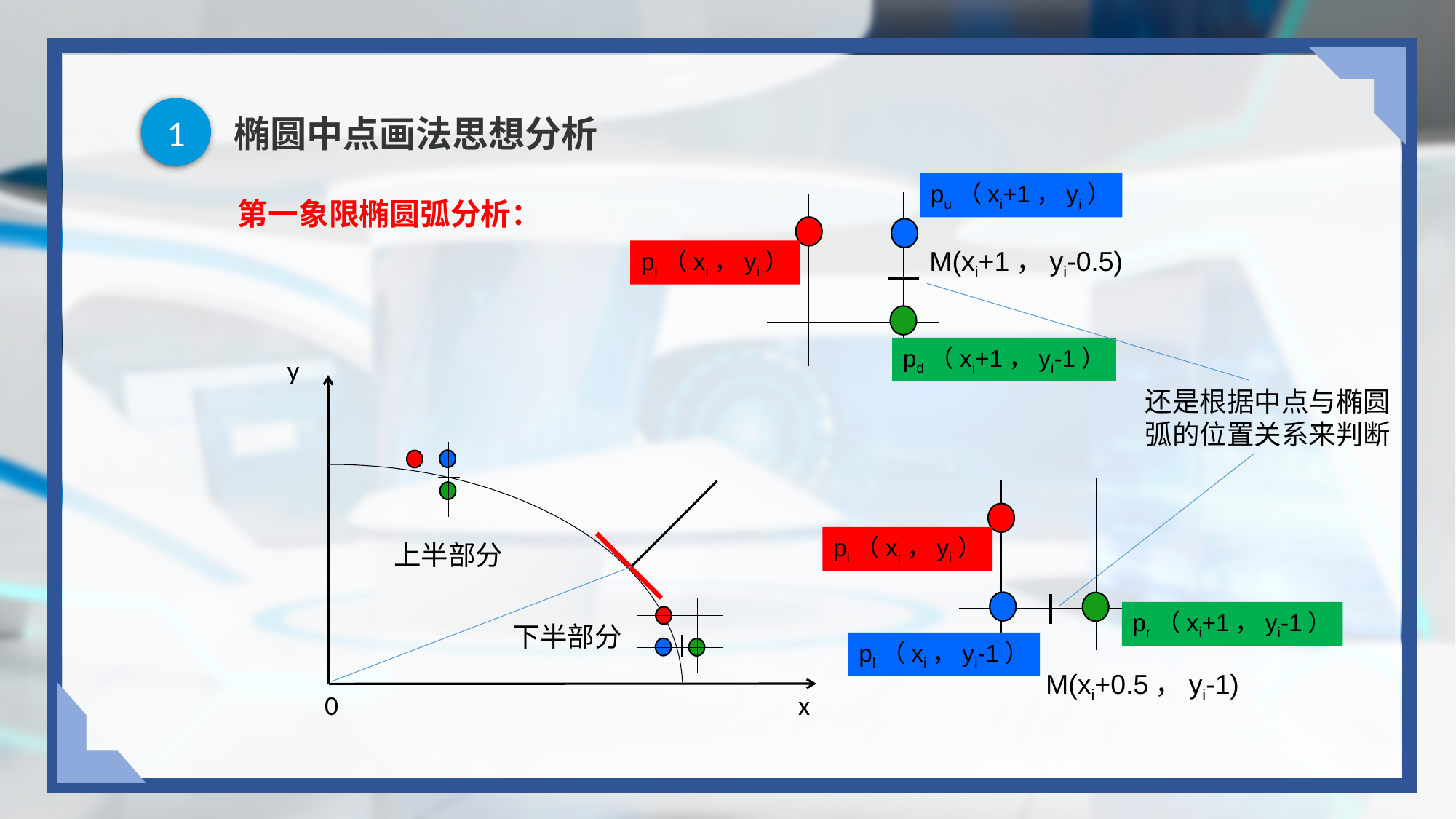

1
# 椭圆中点画法思想分析
pu（xi+1，yi）
第一象限椭圆弧分析：

M(xi+1，yi-0.5)
pi（xi，yi）
还是根据中点与椭圆弧的位置关系来判断

pd（xi+1，yi-1）
y

pi（xi，yi）
上半部分

pr（xi+1，yi-1）
下半部分
pl（xi，yi-1）
M(xi+0.5，yi-1)
x
0